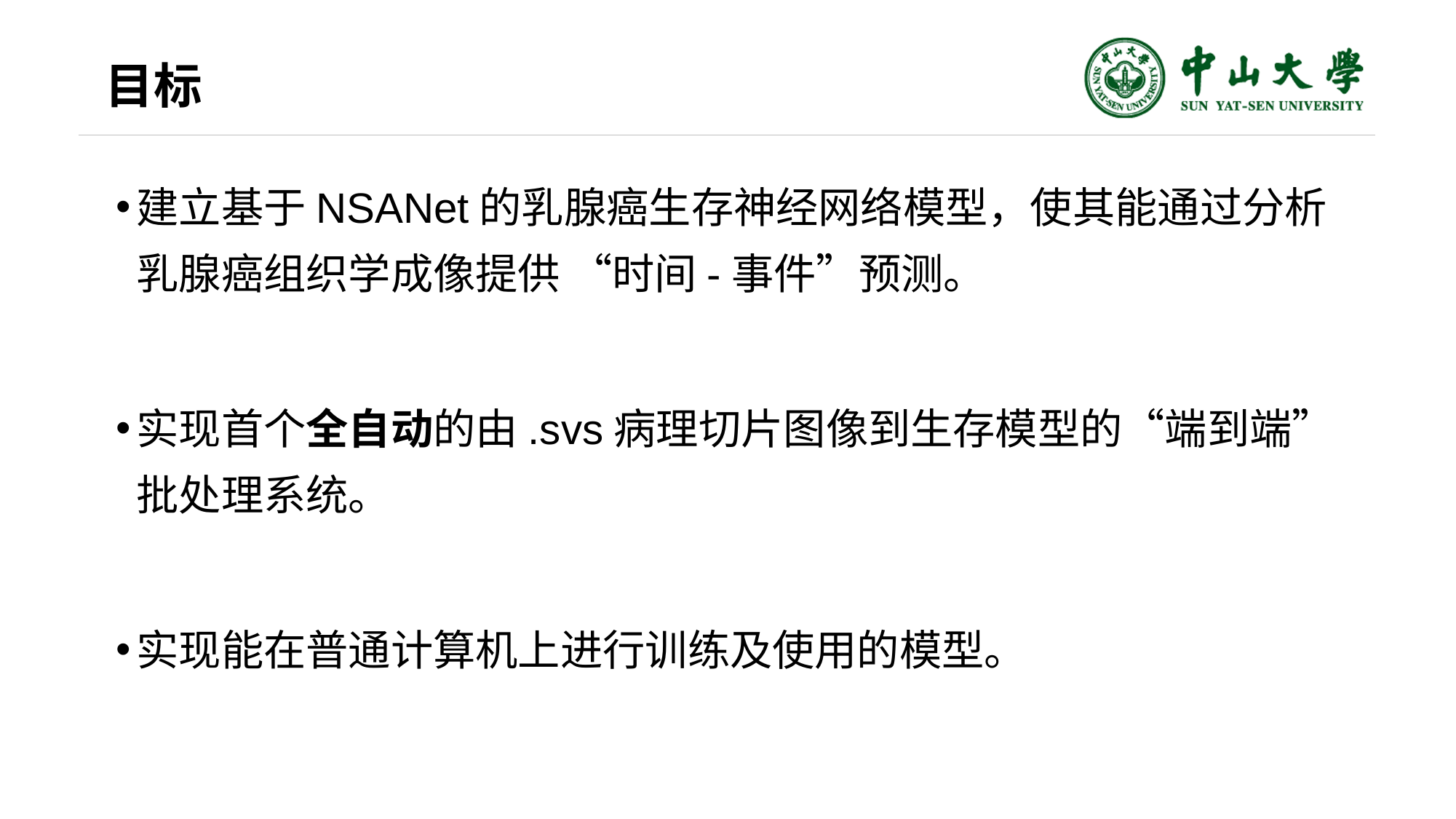

目标
建立基于NSANet的乳腺癌生存神经网络模型，使其能通过分析乳腺癌组织学成像提供 “时间-事件”预测。

实现首个全自动的由.svs病理切片图像到生存模型的“端到端”批处理系统。

实现能在普通计算机上进行训练及使用的模型。